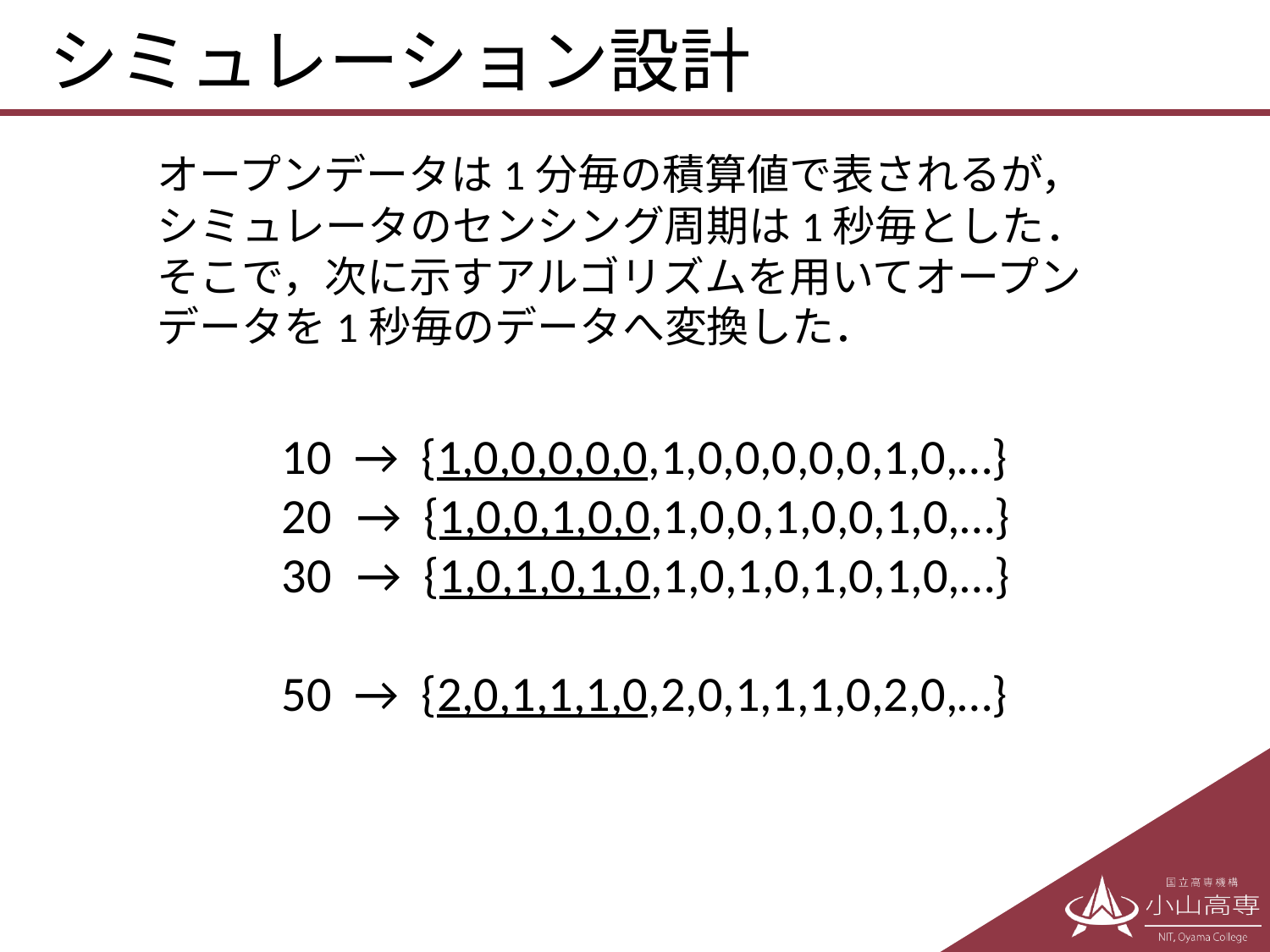

# シミュレーション設計
オープンデータは1分毎の積算値で表されるが，
シミュレータのセンシング周期は1秒毎とした．
そこで，次に示すアルゴリズムを用いてオープンデータを1秒毎のデータへ変換した．
10  →  {1,0,0,0,0,0,1,0,0,0,0,0,1,0,…}
 →  {1,0,0,1,0,0,1,0,0,1,0,0,1,0,…}
 →  {1,0,1,0,1,0,1,0,1,0,1,0,1,0,…}

50  →  {2,0,1,1,1,0,2,0,1,1,1,0,2,0,…}